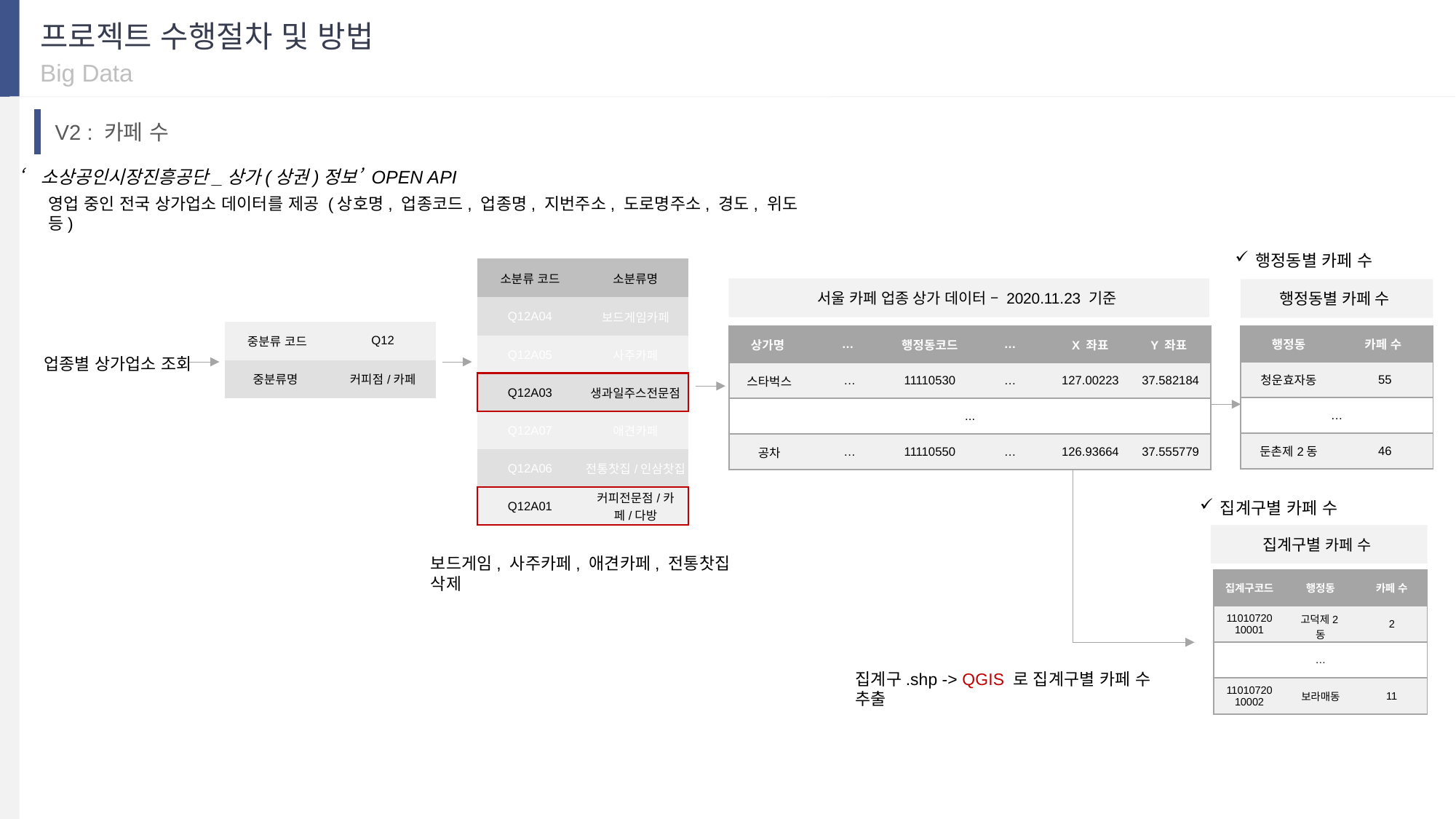

프로젝트 수행절차 및 방법
Big Data
V2 : 카페 수
‘소상공인시장진흥공단_상가(상권)정보’ OPEN API
영업 중인 전국 상가업소 데이터를 제공 (상호명, 업종코드, 업종명, 지번주소, 도로명주소, 경도, 위도 등)
행정동별 카페 수
| 소분류 코드 | 소분류명 |
| --- | --- |
| Q12A04 | 보드게임카페 |
| Q12A05 | 사주카페 |
| Q12A03 | 생과일주스전문점 |
| Q12A07 | 애견카페 |
| Q12A06 | 전통찻집/인삼찻집 |
| Q12A01 | 커피전문점/카페/다방 |
서울 카페 업종 상가 데이터 – 2020.11.23 기준
행정동별 카페 수
| 중분류 코드 | Q12 |
| --- | --- |
| 중분류명 | 커피점/카페 |
| 상가명 | … | 행정동코드 | … | X 좌표 | Y 좌표 |
| --- | --- | --- | --- | --- | --- |
| 스타벅스 | … | 11110530 | … | 127.00223 | 37.582184 |
| ... |  |  |  |  |  |
| 공차 | … | 11110550 | … | 126.93664 | 37.555779 |
| 행정동 | 카페 수 |
| --- | --- |
| 청운효자동 | 55 |
| … |  |
| 둔촌제2동 | 46 |
업종별 상가업소 조회
집계구별 카페 수
집계구별 카페 수
보드게임, 사주카페, 애견카페, 전통찻집 삭제

| 집계구코드 | 행정동 | 카페 수 |
| --- | --- | --- |
| 1101072010001 | 고덕제2동 | 2 |
| … | … |  |
| 1101072010002 | 보라매동 | 11 |
집계구.shp -> QGIS 로 집계구별 카페 수 추출